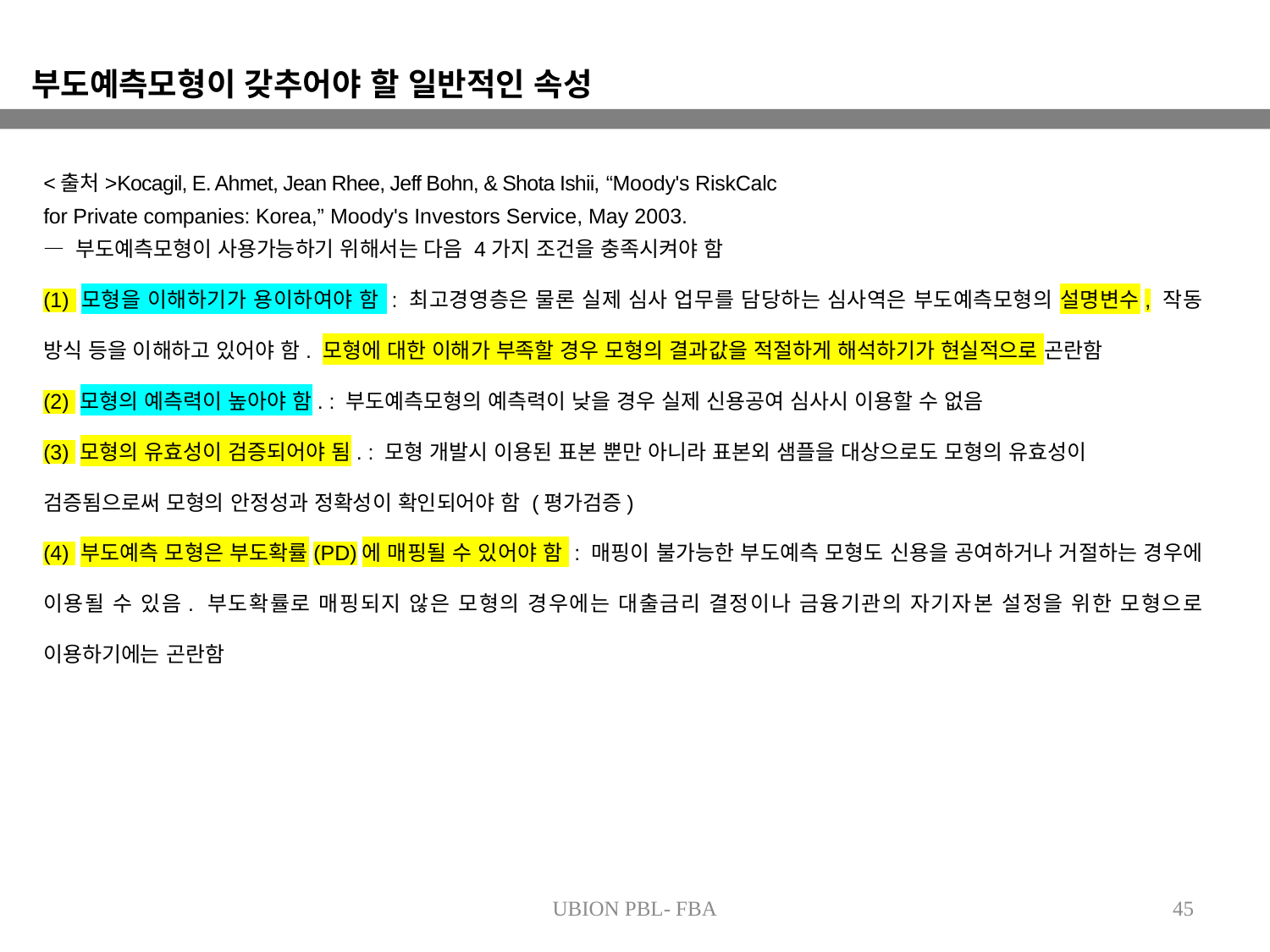

부도예측모형이 갖추어야 할 일반적인 속성

<출처>Kocagil, E. Ahmet, Jean Rhee, Jeff Bohn, & Shota Ishii, “Moody's RiskCalc
for Private companies: Korea,” Moody's Investors Service, May 2003.
― 부도예측모형이 사용가능하기 위해서는 다음 4가지 조건을 충족시켜야 함
(1) 모형을 이해하기가 용이하여야 함 : 최고경영층은 물론 실제 심사 업무를 담당하는 심사역은 부도예측모형의 설명변수, 작동 방식 등을 이해하고 있어야 함. 모형에 대한 이해가 부족할 경우 모형의 결과값을 적절하게 해석하기가 현실적으로 곤란함
(2) 모형의 예측력이 높아야 함. : 부도예측모형의 예측력이 낮을 경우 실제 신용공여 심사시 이용할 수 없음
(3) 모형의 유효성이 검증되어야 됨. : 모형 개발시 이용된 표본 뿐만 아니라 표본외 샘플을 대상으로도 모형의 유효성이
검증됨으로써 모형의 안정성과 정확성이 확인되어야 함 (평가검증)
(4) 부도예측 모형은 부도확률(PD)에 매핑될 수 있어야 함 : 매핑이 불가능한 부도예측 모형도 신용을 공여하거나 거절하는 경우에 이용될 수 있음. 부도확률로 매핑되지 않은 모형의 경우에는 대출금리 결정이나 금융기관의 자기자본 설정을 위한 모형으로 이용하기에는 곤란함
UBION PBL- FBA
45